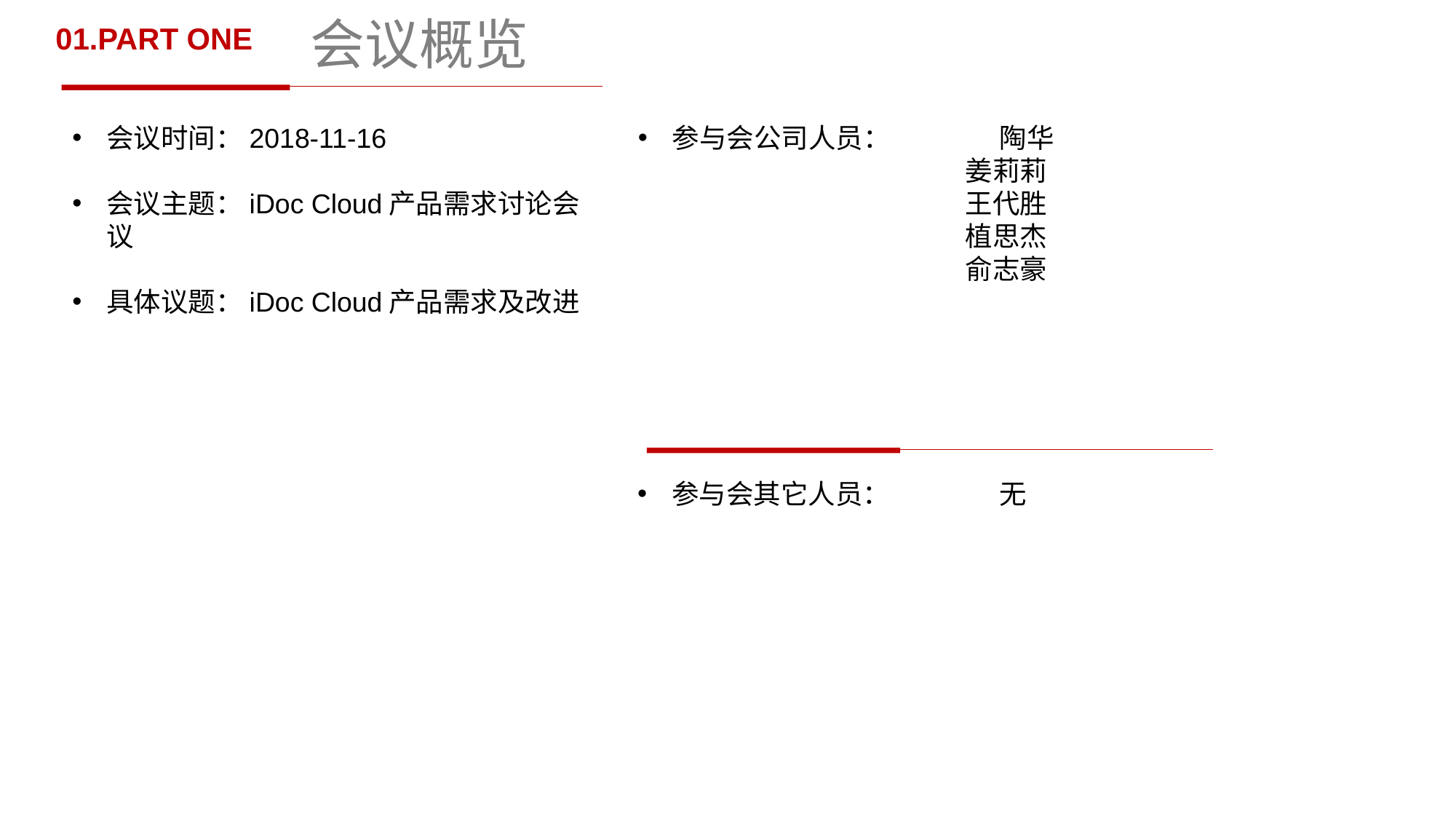

# 会议概览
01.PART ONE

会议时间：2018-11-16

会议主题：iDoc Cloud产品需求讨论会议

具体议题：iDoc Cloud产品需求及改进
参与会公司人员：	陶华
姜莉莉
王代胜
植思杰
俞志豪
参与会其它人员：	无